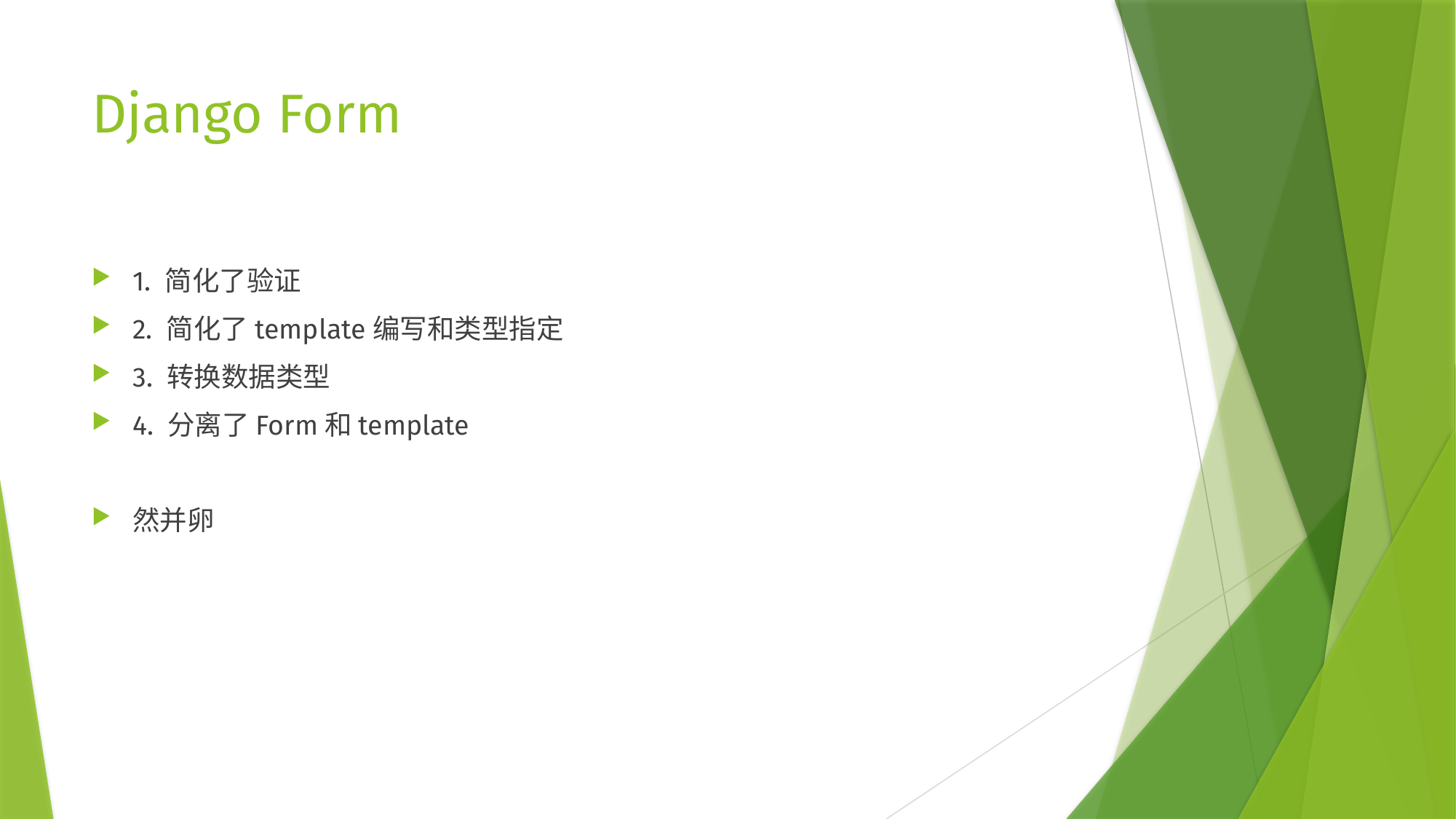

# Django Form
1. 简化了验证
2. 简化了template编写和类型指定
3. 转换数据类型
4. 分离了Form和template

然并卵